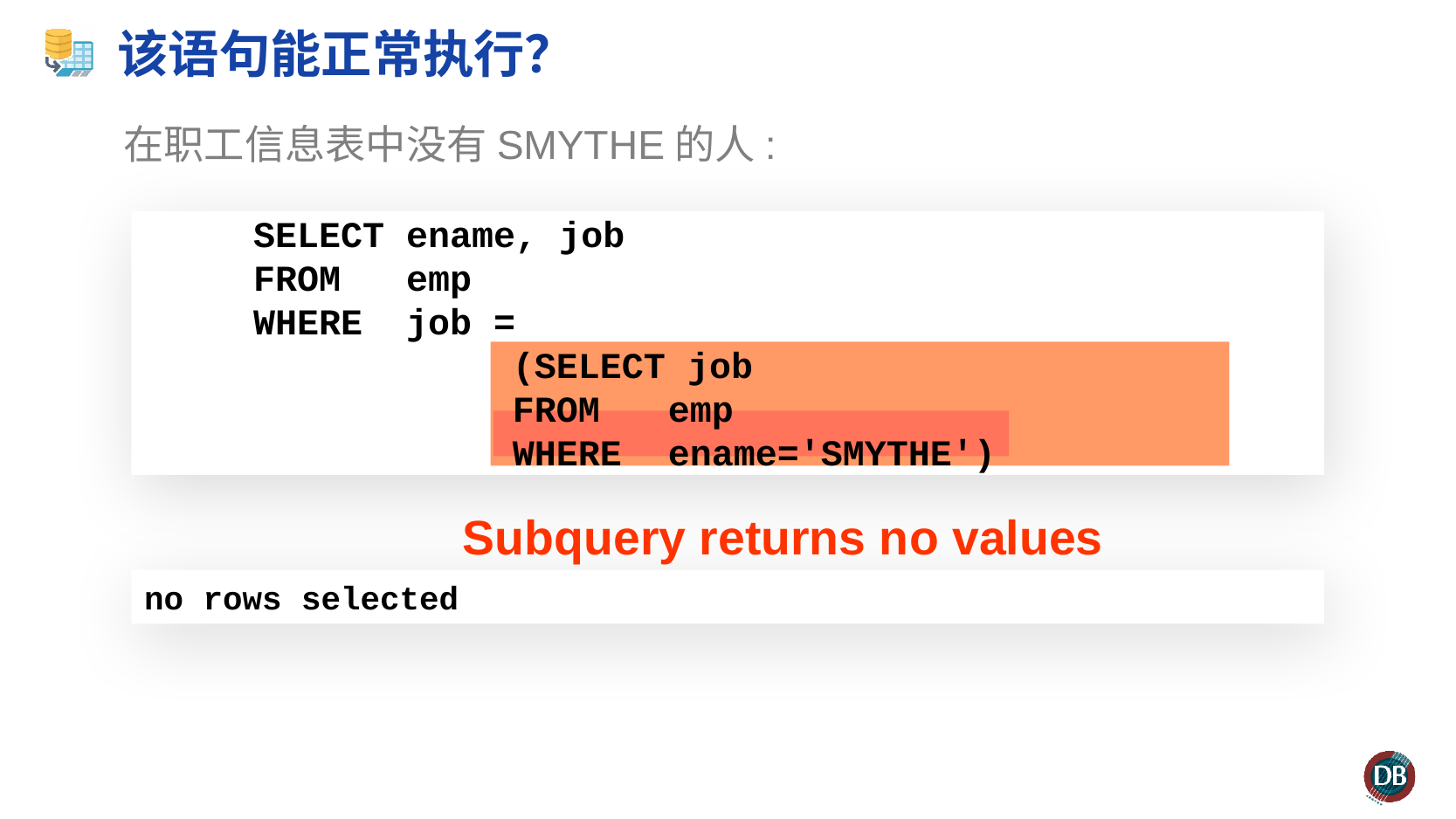

# 该语句能正常执行？
在职工信息表中没有SMYTHE的人:

     SELECT ename, job
     FROM   emp
     WHERE  job =
  		(SELECT job
  		FROM	emp
  		WHERE	ename='SMYTHE')

Subquery returns no values
no rows selected